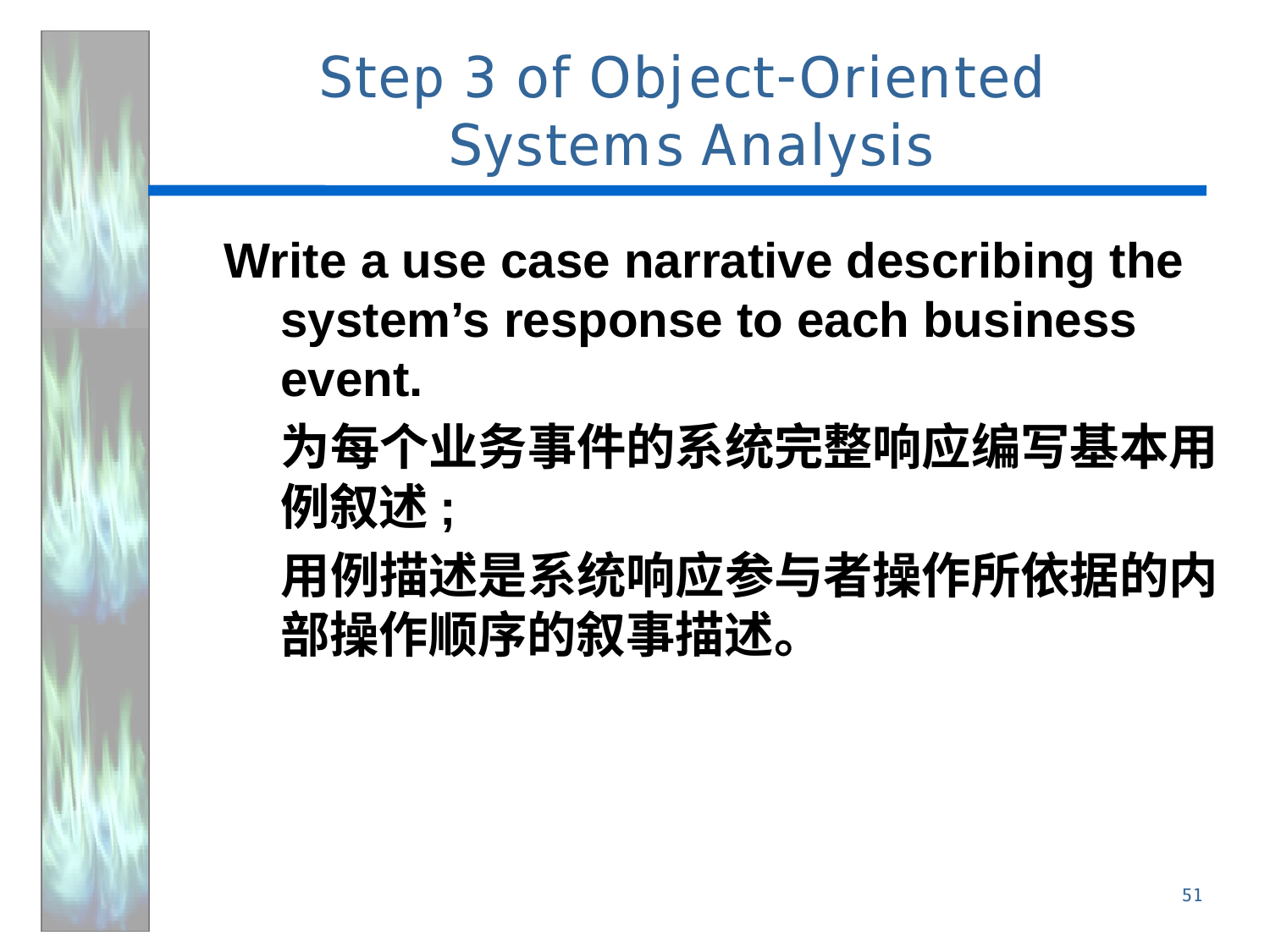

# Step 3 of Object-Oriented Systems Analysis
Write a use case narrative describing the system’s response to each business event.
    为每个业务事件的系统完整响应编写基本用例叙述;
    用例描述是系统响应参与者操作所依据的内部操作顺序的叙事描述。
51